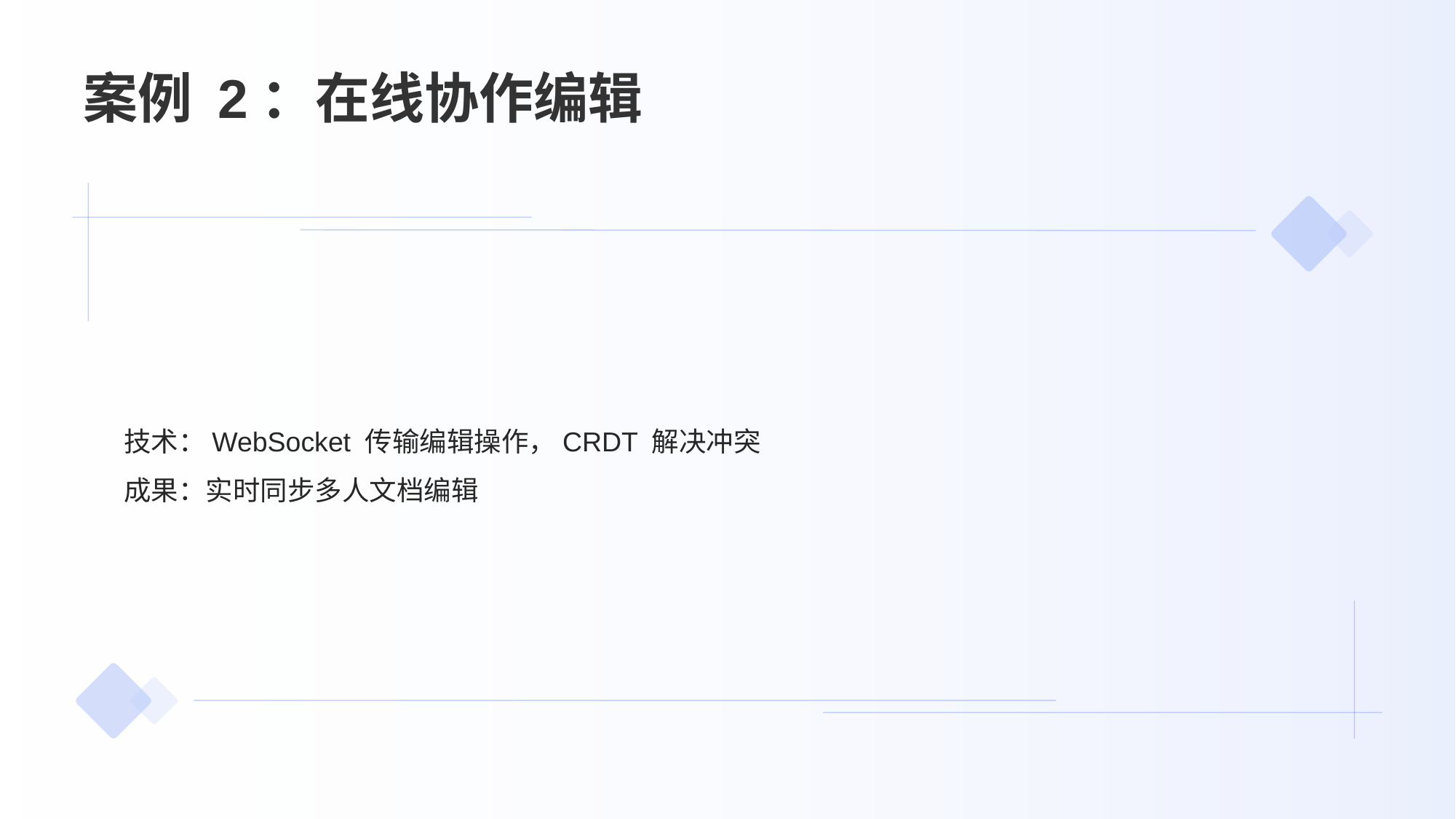

# 案例 2：在线协作编辑

技术：WebSocket 传输编辑操作，CRDT 解决冲突
成果：实时同步多人文档编辑